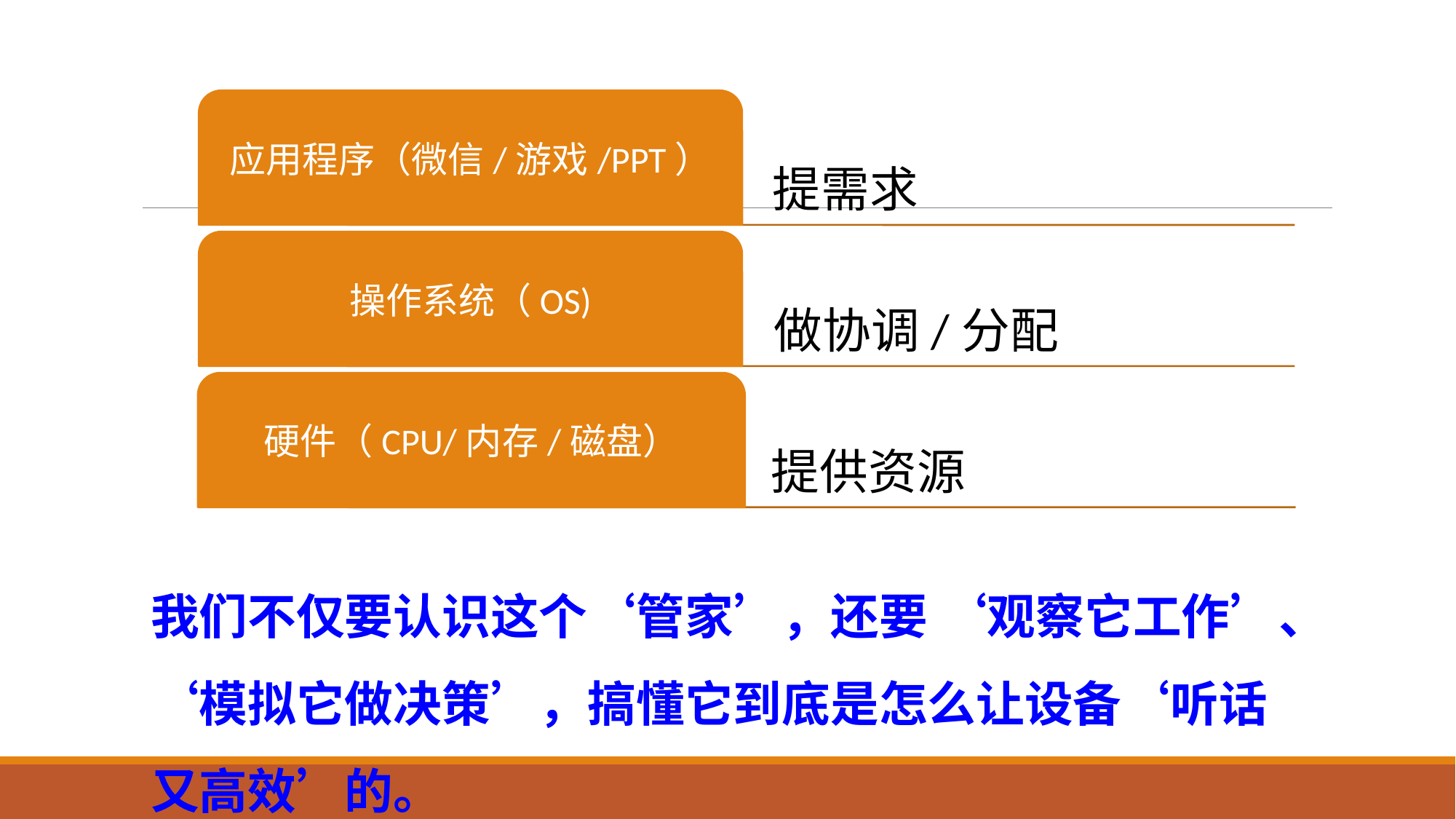

提需求
应用程序（微信/游戏/PPT）
做协调/分配
操作系统（OS)
提供资源
硬件（CPU/内存/磁盘）
我们不仅要认识这个‘管家’，还要 ‘观察它工作’、‘模拟它做决策’，搞懂它到底是怎么让设备‘听话又高效’的。